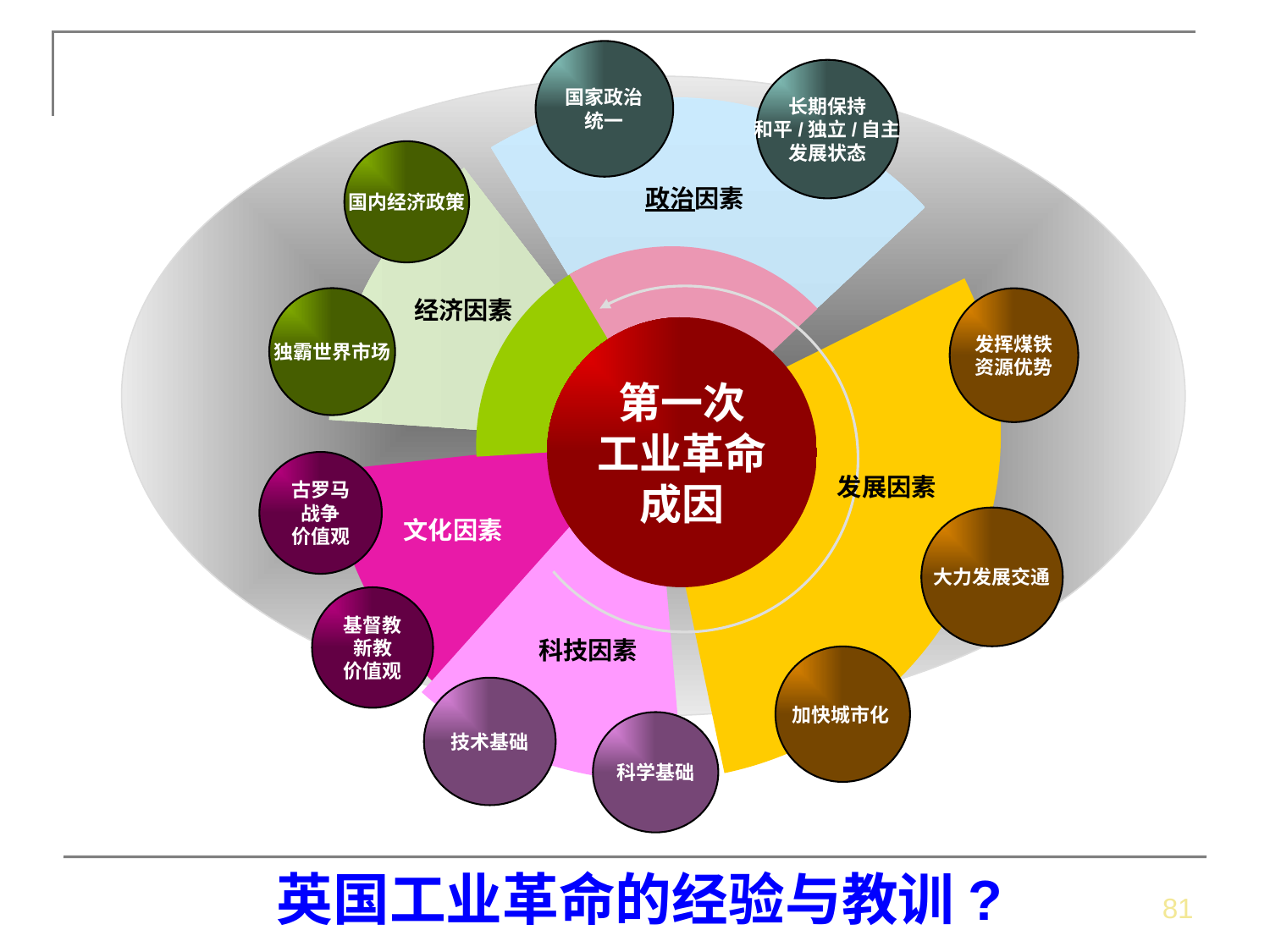

国家政治
统一
长期保持
和平/独立/自主
发展状态
政治因素

国内经济政策
独霸世界市场
经济因素

发挥煤铁
资源优势
发展因素
大力发展交通
加快城市化

第一次
工业革命
成因
古罗马
战争
价值观
文化因素
基督教
新教
价值观
科技因素
技术基础
科学基础
英国工业革命的经验与教训?
81